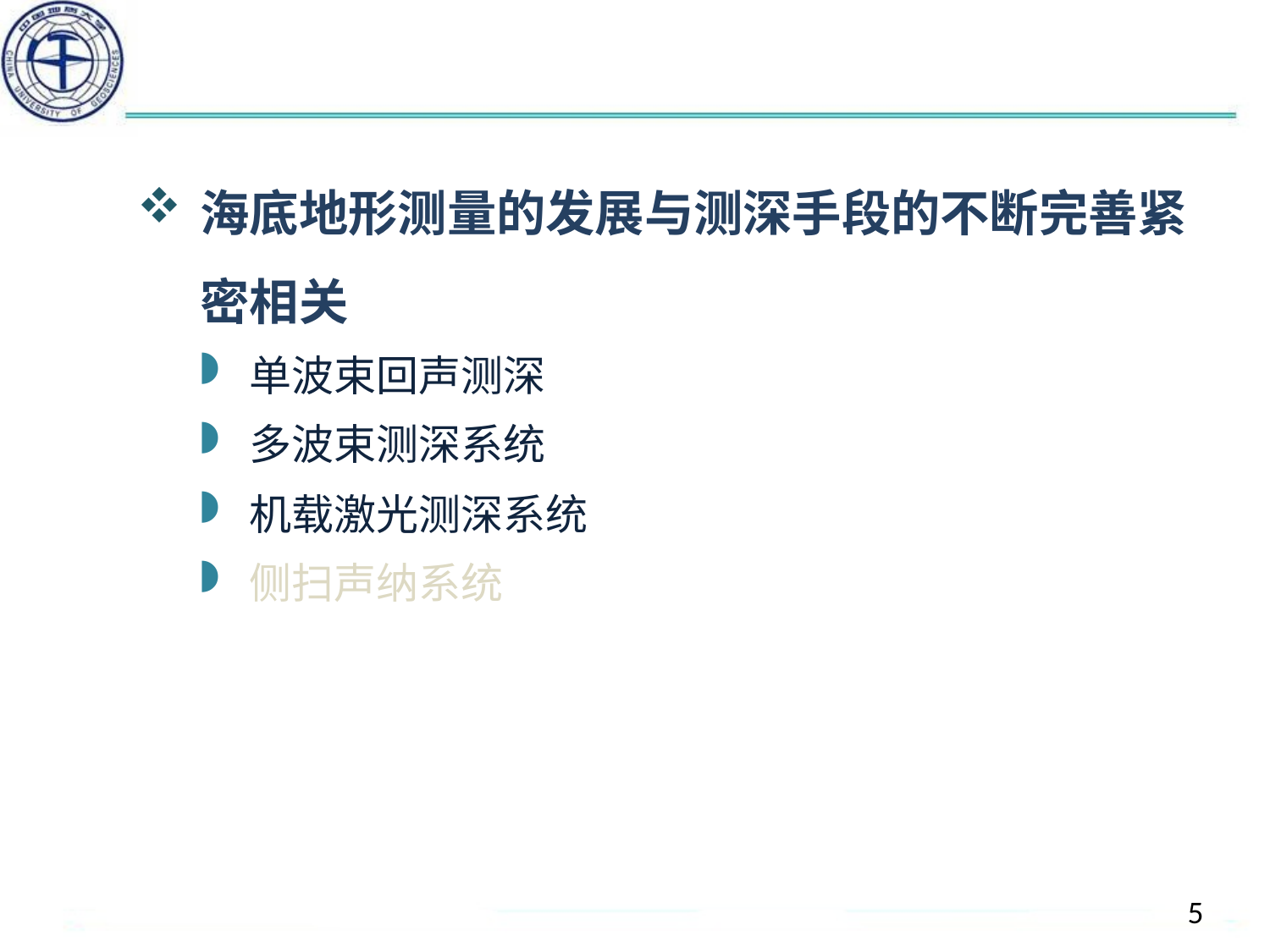

#
海底地形测量的发展与测深手段的不断完善紧密相关
单波束回声测深
多波束测深系统
机载激光测深系统
侧扫声纳系统